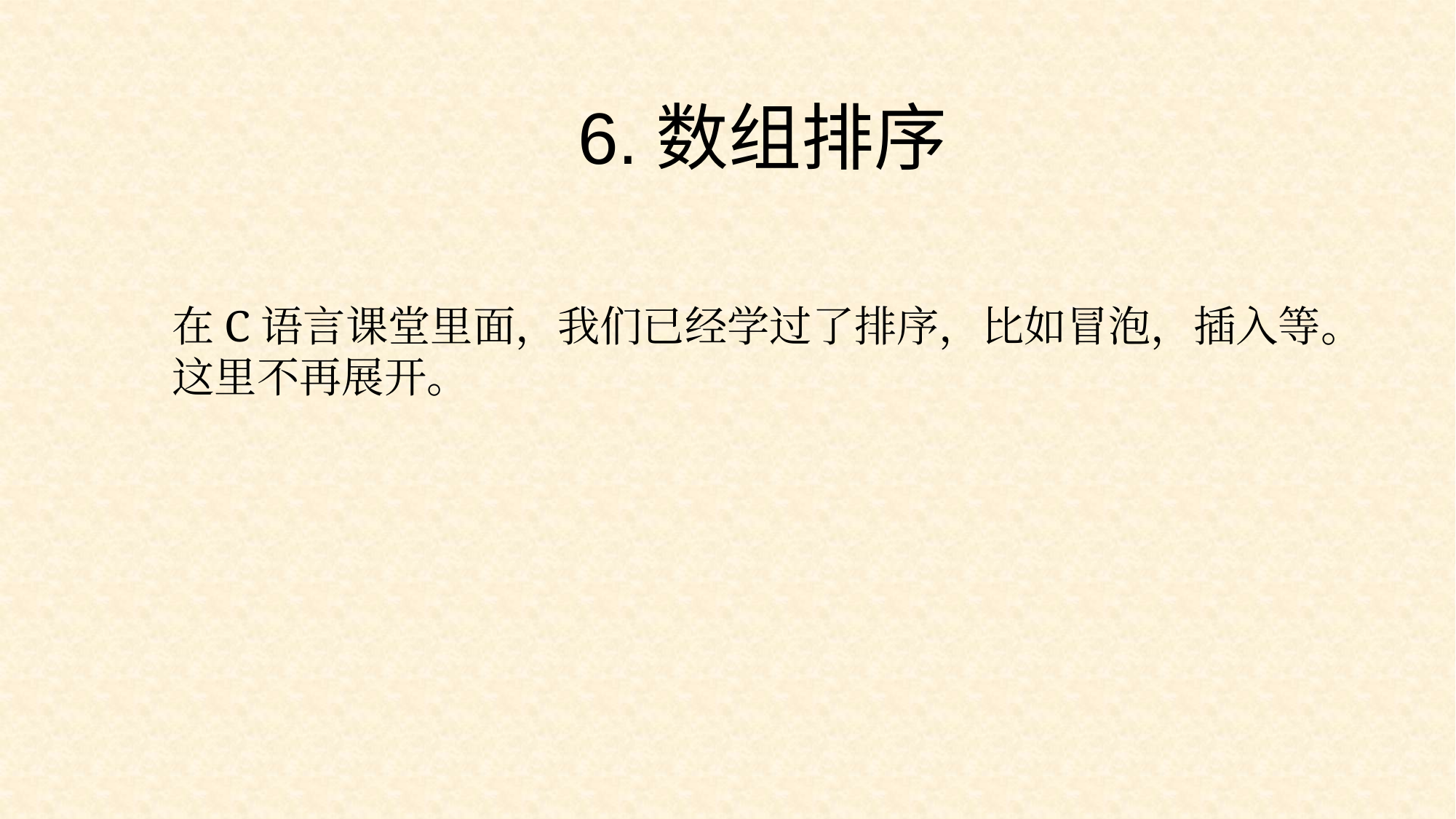

6.数组排序
在C语言课堂里面，我们已经学过了排序，比如冒泡，插入等。
这里不再展开。